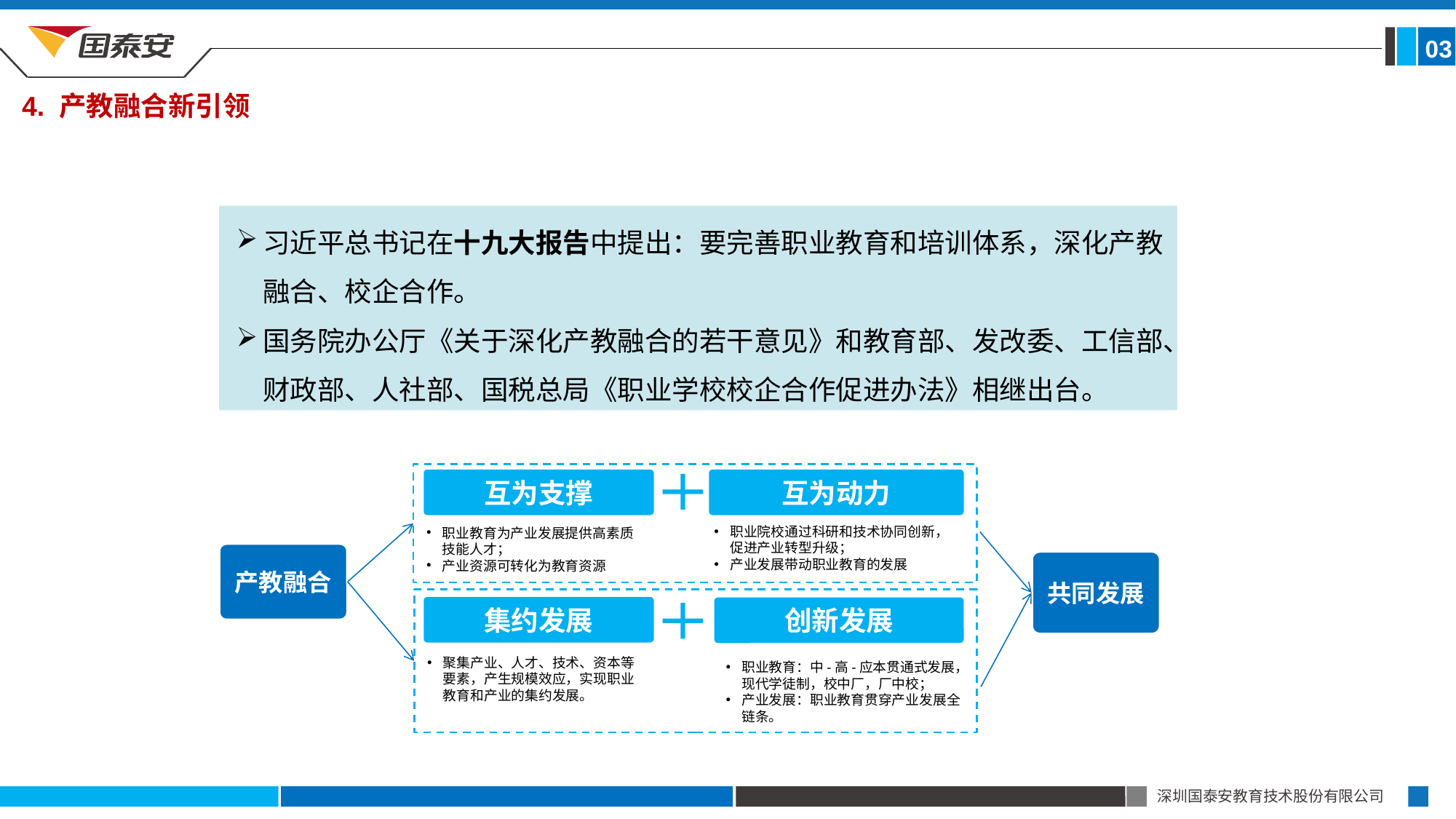

03
4. 产教融合新引领
4.
1.  经济新常态
习近平总书记在十九大报告中提出：要完善职业教育和培训体系，深化产教融合、校企合作。
国务院办公厅《关于深化产教融合的若干意见》和教育部、发改委、工信部、财政部、人社部、国税总局《职业学校校企合作促进办法》相继出台。

互为支撑
互为动力
职业院校通过科研和技术协同创新，促进产业转型升级；
产业发展带动职业教育的发展
职业教育为产业发展提供高素质技能人才；
产业资源可转化为教育资源
产教融合

共同发展

集约发展
创新发展

聚集产业、人才、技术、资本等要素，产生规模效应，实现职业教育和产业的集约发展。
职业教育：中-高-应本贯通式发展，现代学徒制，校中厂，厂中校；
产业发展：职业教育贯穿产业发展全链条。